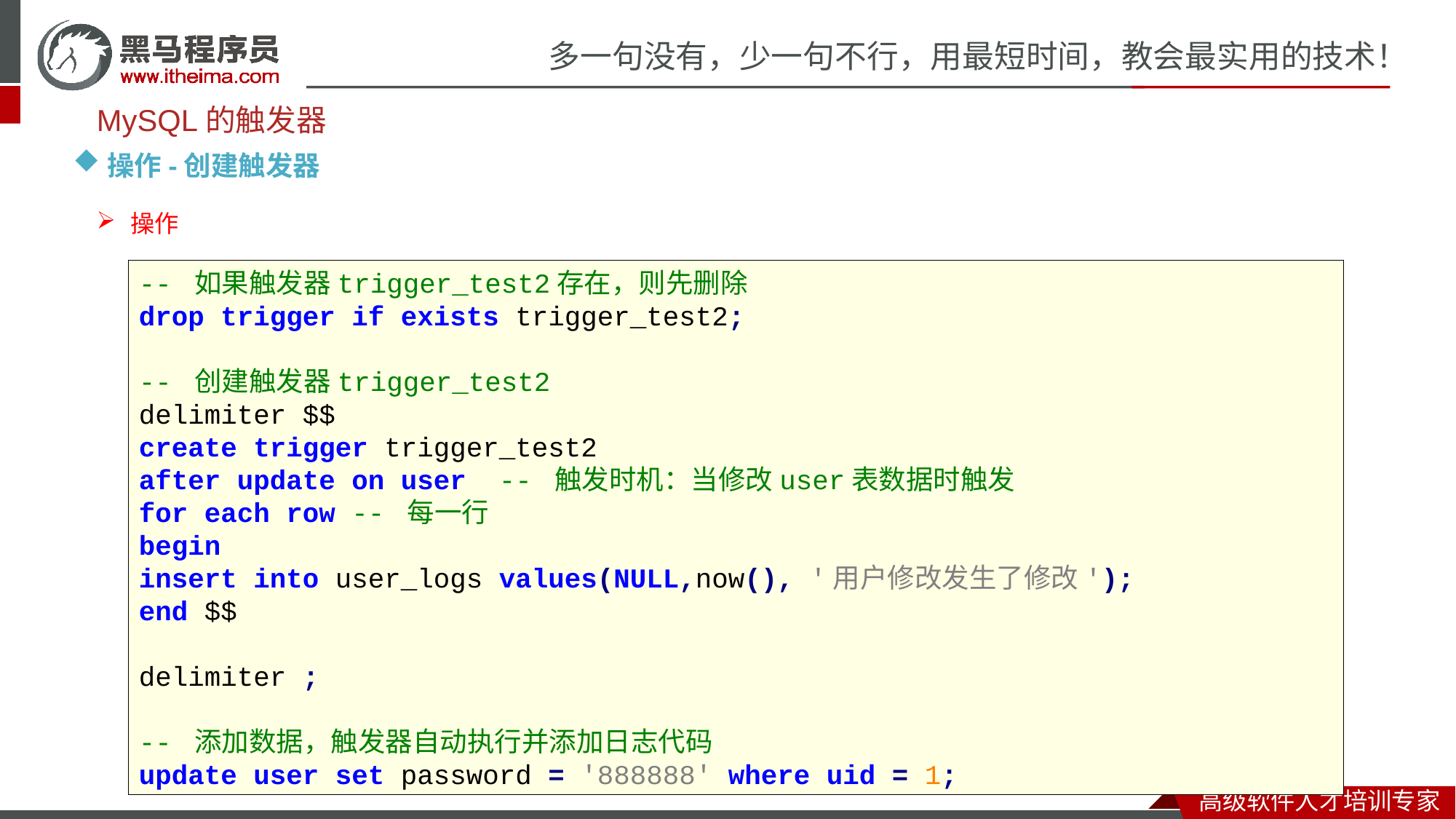

MySQL的触发器
操作-创建触发器
操作
-- 如果触发器trigger_test2存在，则先删除
drop trigger if exists trigger_test2;

-- 创建触发器trigger_test2
delimiter $$
create trigger trigger_test2
after update on user  -- 触发时机：当修改user表数据时触发
for each row -- 每一行
begin
insert into user_logs values(NULL,now(), '用户修改发生了修改');
end $$

delimiter ;

-- 添加数据，触发器自动执行并添加日志代码
update user set password = '888888' where uid = 1;